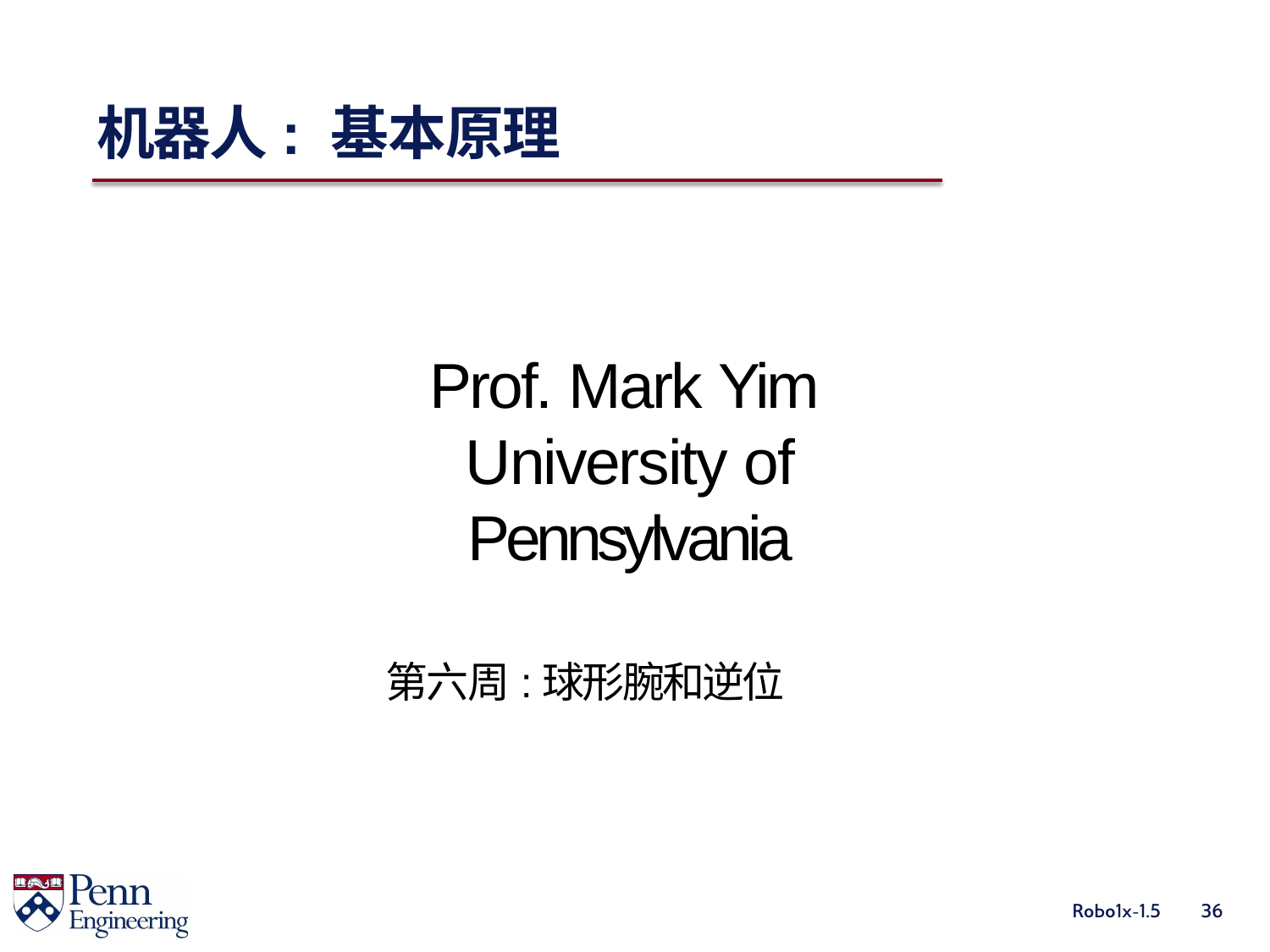

# 机器人: 基本原理

Prof. Mark Yim  University of Pennsylvania

第六周:球形腕和逆位
Robo1x-1.5
36